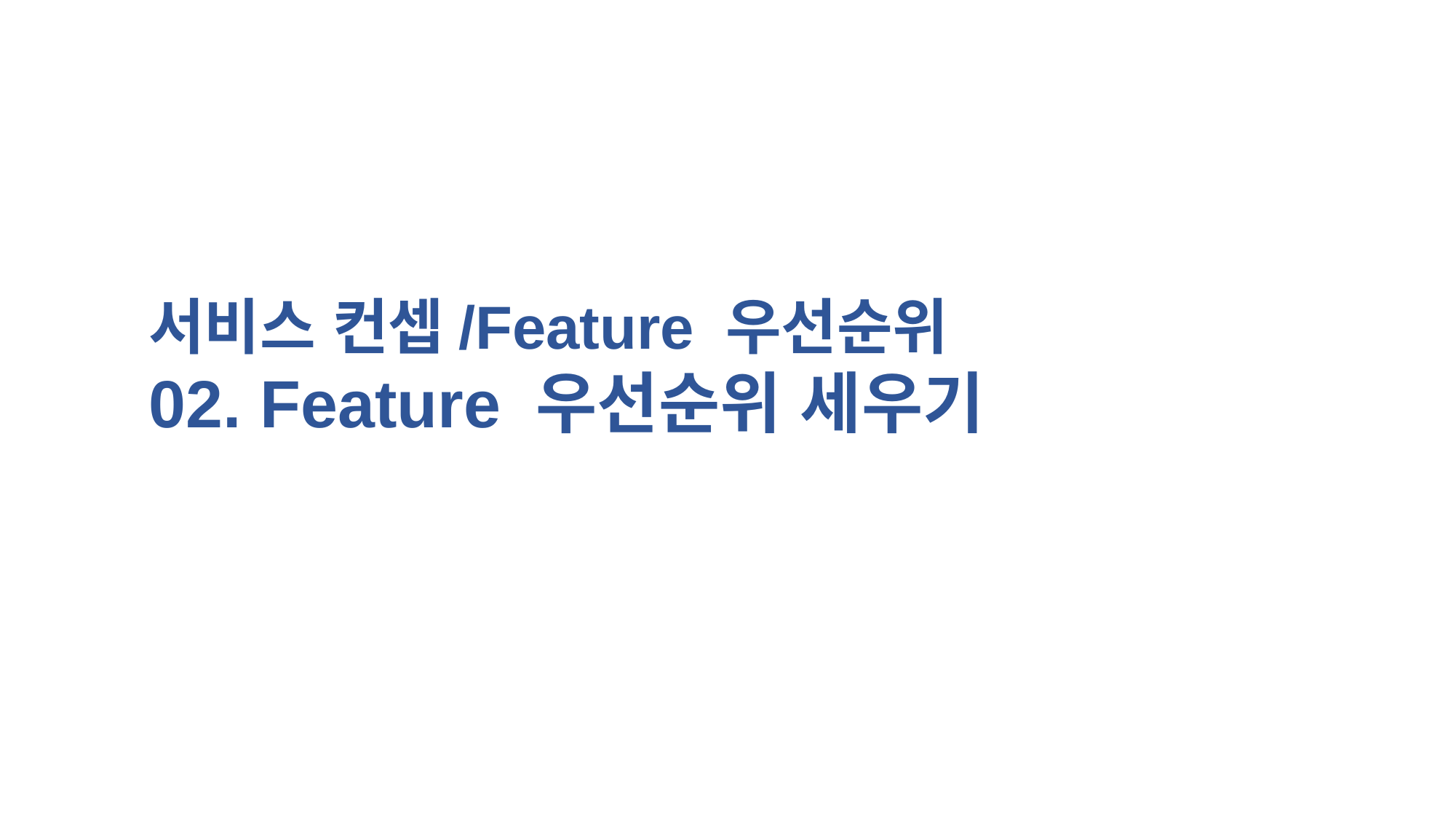

서비스 컨셉/Feature 우선순위
02. Feature 우선순위 세우기